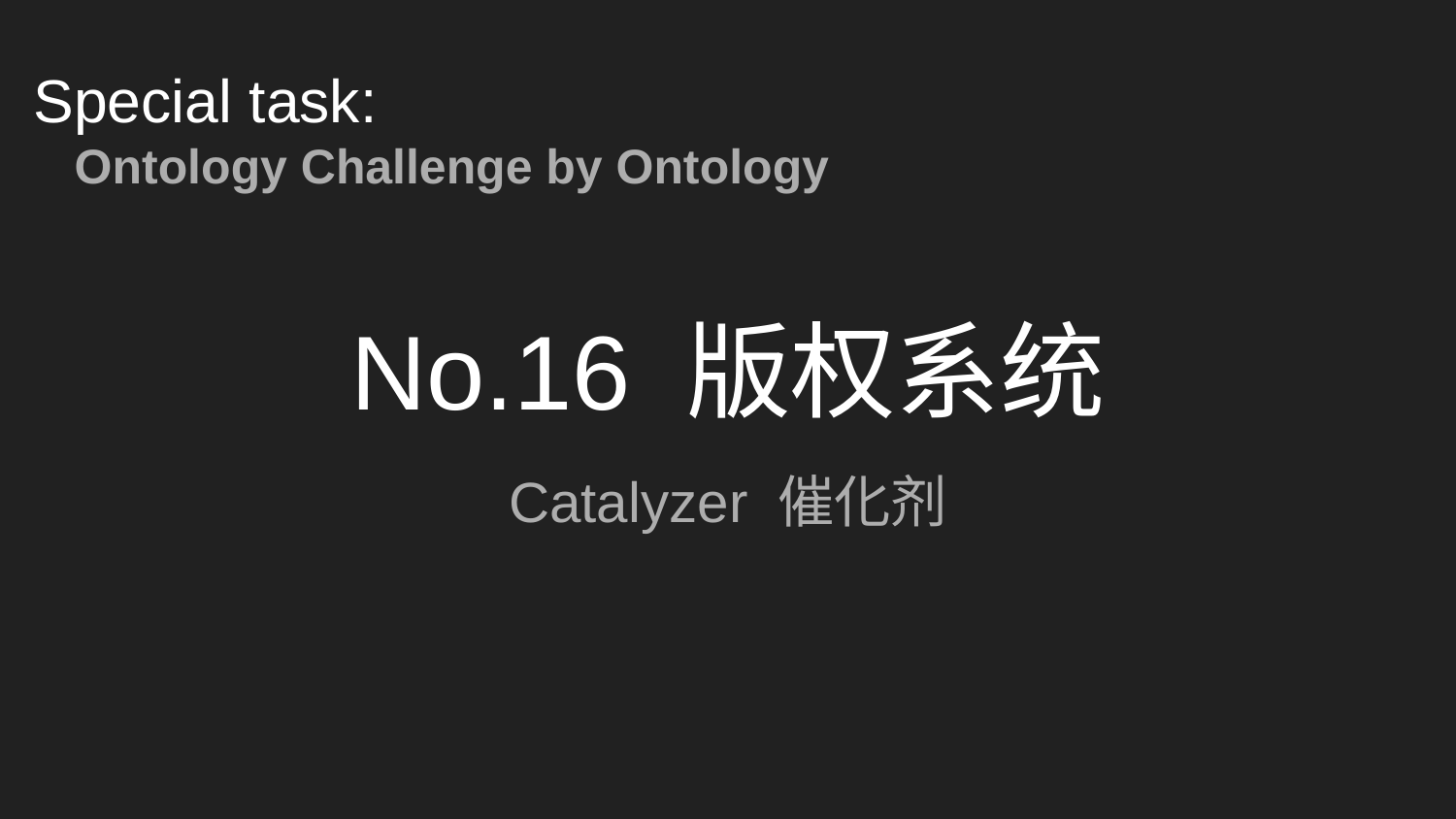

Special task:
   Ontology Challenge by Ontology
# No.16 版权系统
Catalyzer 催化剂